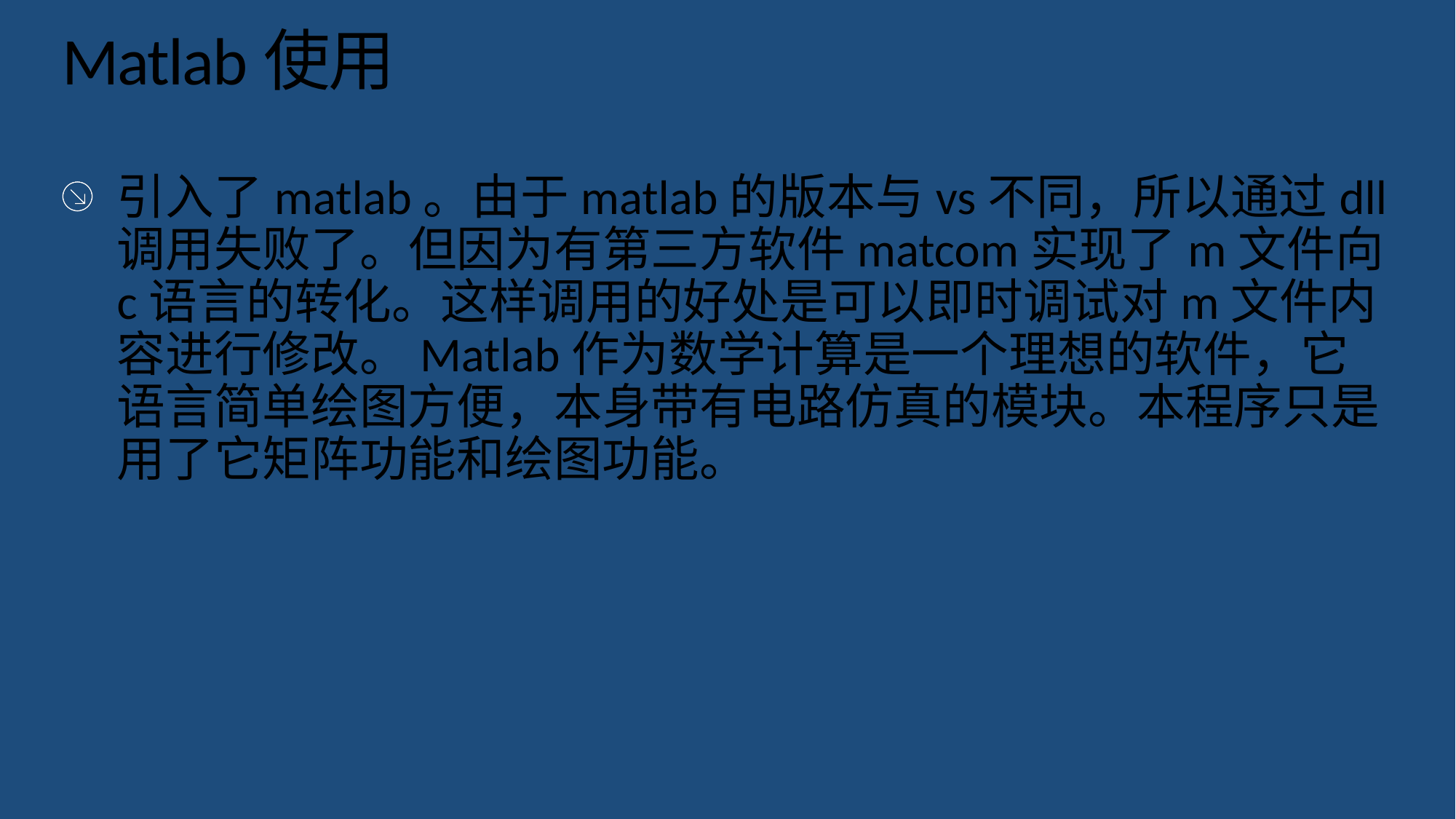

# Matlab使用
引入了matlab。由于matlab的版本与vs不同，所以通过dll调用失败了。但因为有第三方软件matcom实现了m文件向c语言的转化。这样调用的好处是可以即时调试对m文件内容进行修改。Matlab作为数学计算是一个理想的软件，它语言简单绘图方便，本身带有电路仿真的模块。本程序只是用了它矩阵功能和绘图功能。